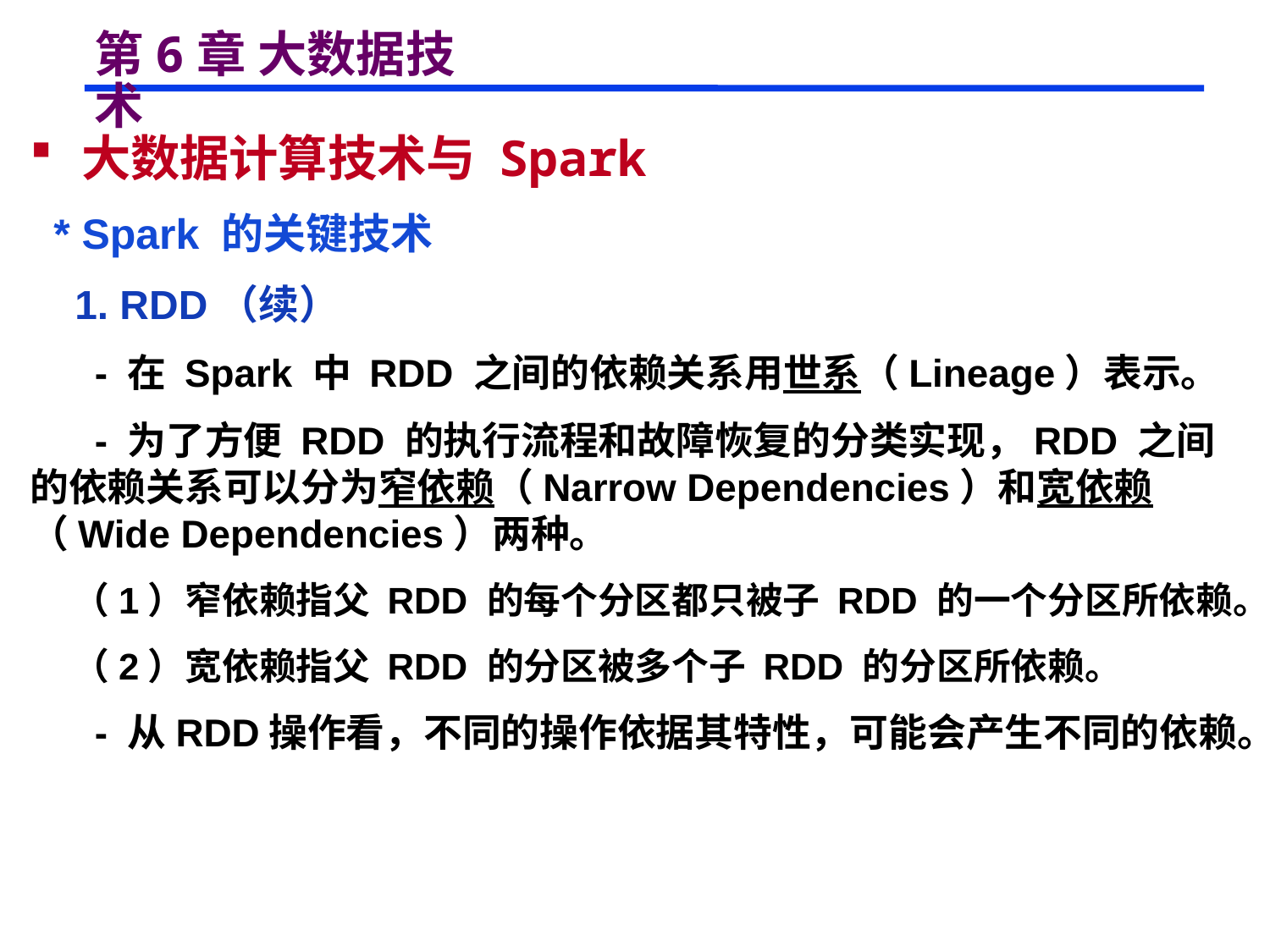

# 第6章 大数据技术
 大数据计算技术与 Spark
  * Spark 的关键技术
    1. RDD（续）
      - 在 Spark 中 RDD 之间的依赖关系用世系（Lineage）表示。
      - 为了方便 RDD 的执行流程和故障恢复的分类实现，RDD 之间的依赖关系可以分为窄依赖（Narrow Dependencies）和宽依赖（Wide Dependencies）两种。
    （1）窄依赖指父 RDD 的每个分区都只被子 RDD 的一个分区所依赖。
    （2）宽依赖指父 RDD 的分区被多个子 RDD 的分区所依赖。
      - 从RDD操作看，不同的操作依据其特性，可能会产生不同的依赖。